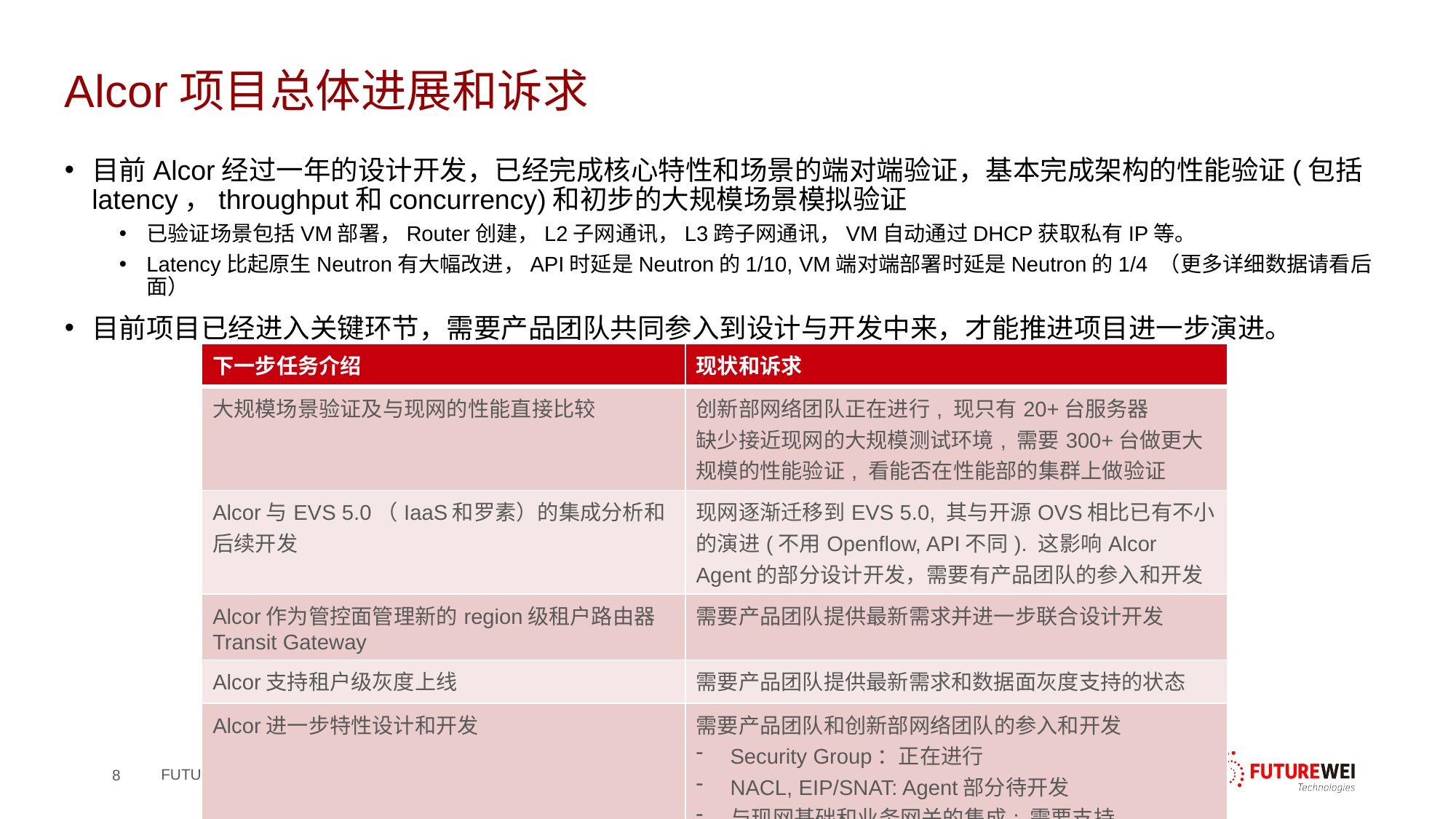

# Alcor项目总体进展和诉求
目前Alcor经过一年的设计开发，已经完成核心特性和场景的端对端验证，基本完成架构的性能验证(包括latency，throughput和concurrency)和初步的大规模场景模拟验证
已验证场景包括VM部署，Router创建，L2子网通讯，L3跨子网通讯，VM自动通过DHCP获取私有IP等。
Latency比起原生Neutron有大幅改进，API时延是Neutron的1/10, VM端对端部署时延是Neutron的1/4 （更多详细数据请看后面）
目前项目已经进入关键环节，需要产品团队共同参入到设计与开发中来，才能推进项目进一步演进。

| 下一步任务介绍 | 现状和诉求 |
| --- | --- |
| 大规模场景验证及与现网的性能直接比较 | 创新部网络团队正在进行, 现只有20+台服务器 缺少接近现网的大规模测试环境, 需要300+台做更大规模的性能验证, 看能否在性能部的集群上做验证 |
| Alcor与EVS 5.0（IaaS和罗素）的集成分析和后续开发 | 现网逐渐迁移到EVS 5.0, 其与开源OVS相比已有不小的演进(不用Openflow, API不同). 这影响Alcor Agent的部分设计开发，需要有产品团队的参入和开发 |
| Alcor作为管控面管理新的region级租户路由器Transit Gateway | 需要产品团队提供最新需求并进一步联合设计开发 |
| Alcor支持租户级灰度上线 | 需要产品团队提供最新需求和数据面灰度支持的状态 |
| Alcor进一步特性设计和开发 | 需要产品团队和创新部网络团队的参入和开发 Security Group：正在进行 NACL, EIP/SNAT: Agent部分待开发 与现网基础和业务网关的集成: 需要支持 |
8
FUTUREWEI INTERNAL